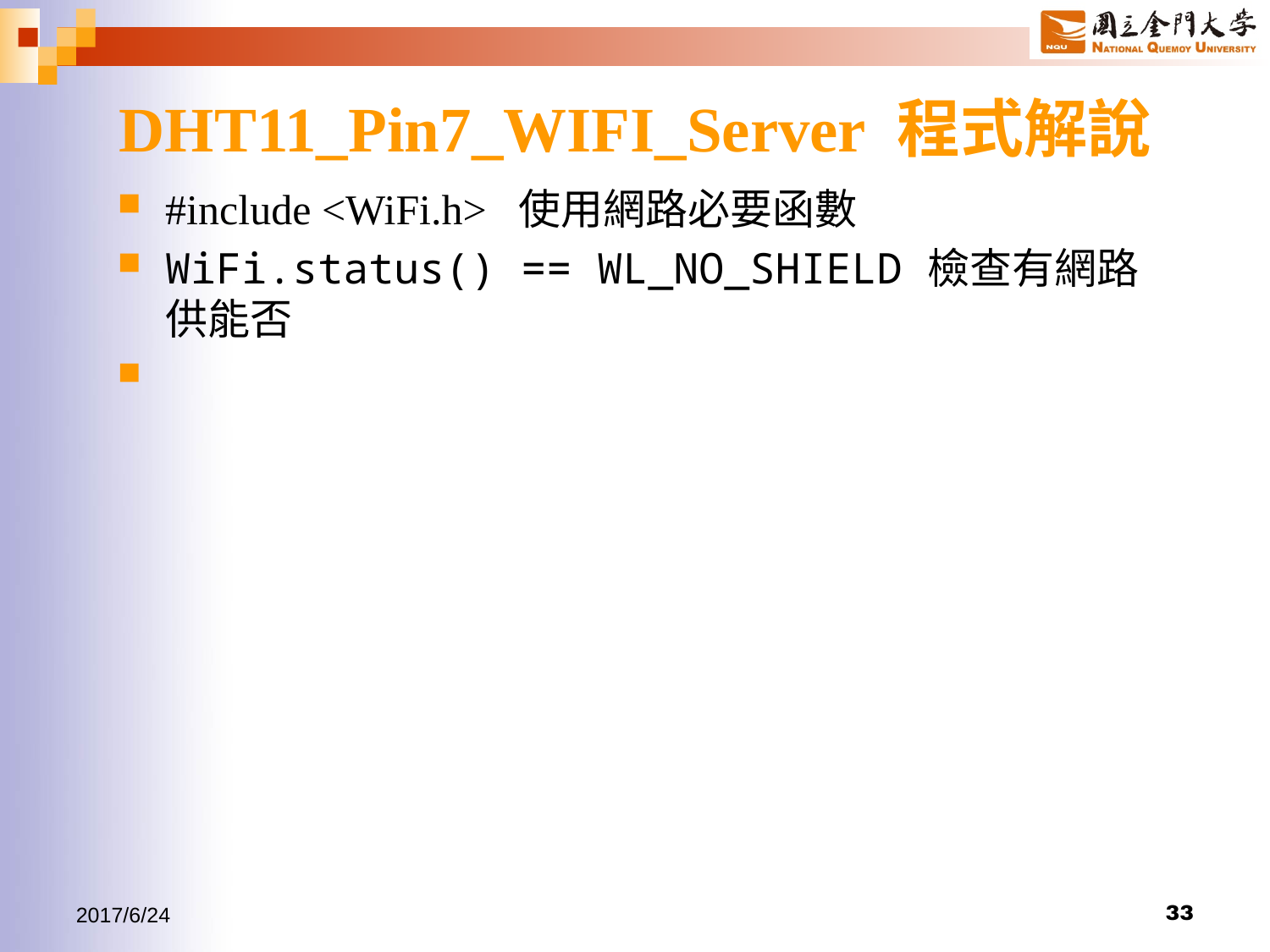

# DHT11_Pin7_WIFI_Server 程式解說
#include <WiFi.h>  使用網路必要函數
WiFi.status() == WL_NO_SHIELD	檢查有網路供能否

2017/6/24
33